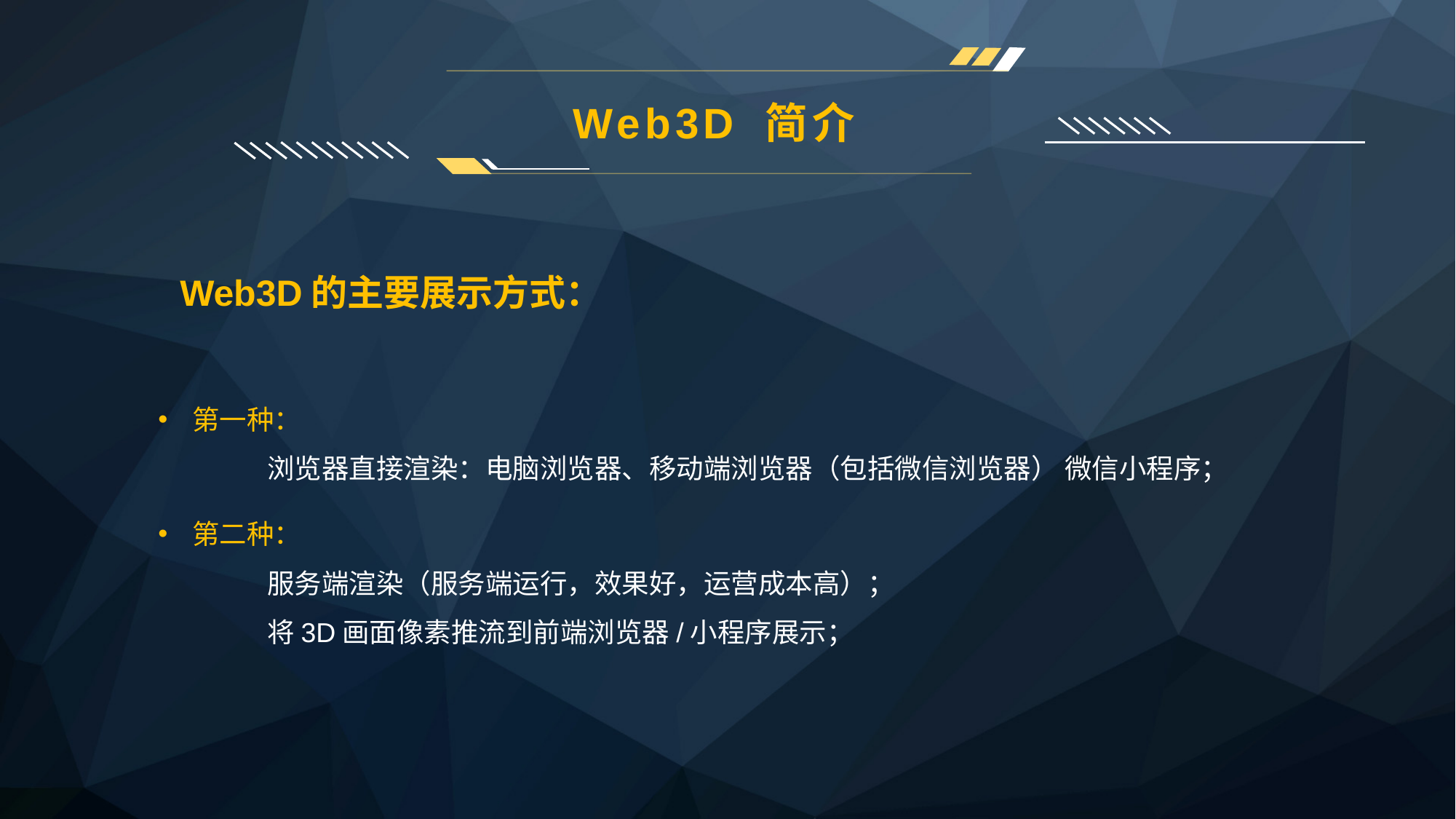

Web3D 简介

Web3D的主要展示方式：

第一种：
	浏览器直接渲染：电脑浏览器、移动端浏览器（包括微信浏览器） 微信小程序；

第二种：
	服务端渲染（服务端运行，效果好，运营成本高）；
	将3D画面像素推流到前端浏览器/小程序展示；